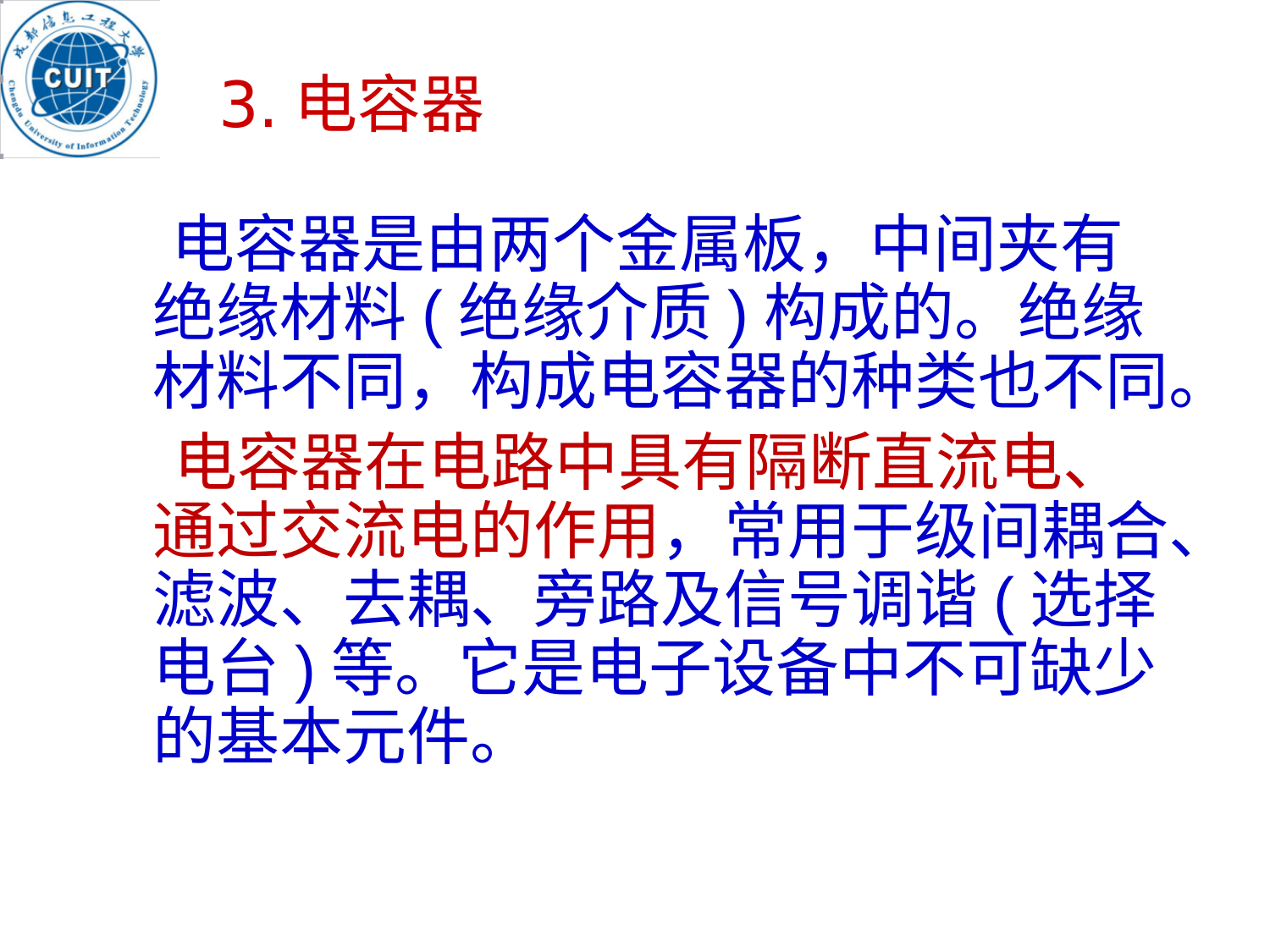

# 3.电容器
      电容器是由两个金属板，中间夹有绝缘材料(绝缘介质)构成的。绝缘材料不同，构成电容器的种类也不同。
     电容器在电路中具有隔断直流电、通过交流电的作用，常用于级间耦合、滤波、去耦、旁路及信号调谐(选择电台)等。它是电子设备中不可缺少的基本元件。